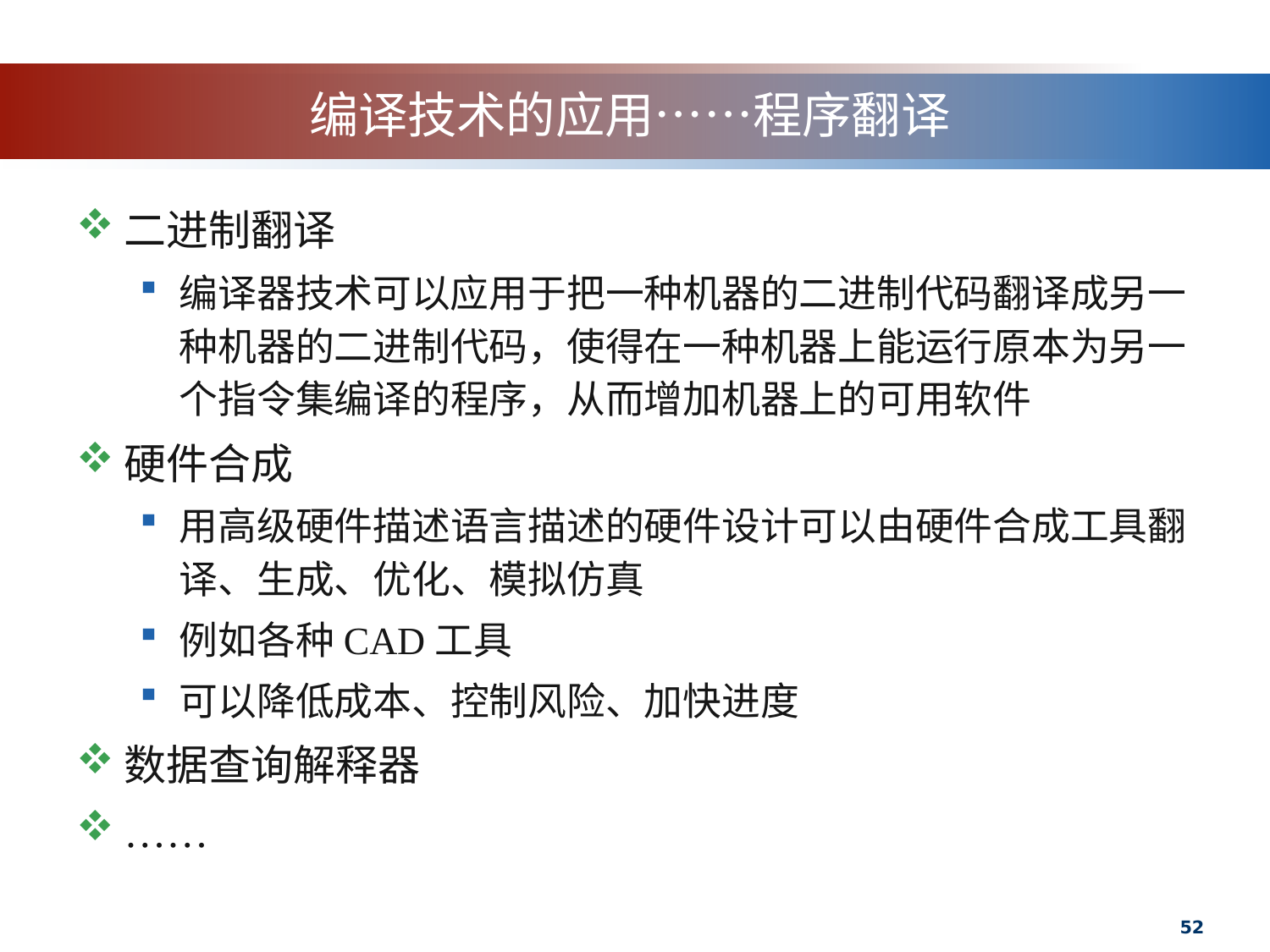

# 编译技术的应用……程序翻译
二进制翻译
编译器技术可以应用于把一种机器的二进制代码翻译成另一种机器的二进制代码，使得在一种机器上能运行原本为另一个指令集编译的程序，从而增加机器上的可用软件
硬件合成
用高级硬件描述语言描述的硬件设计可以由硬件合成工具翻译、生成、优化、模拟仿真
例如各种CAD工具
可以降低成本、控制风险、加快进度
数据查询解释器
……
52